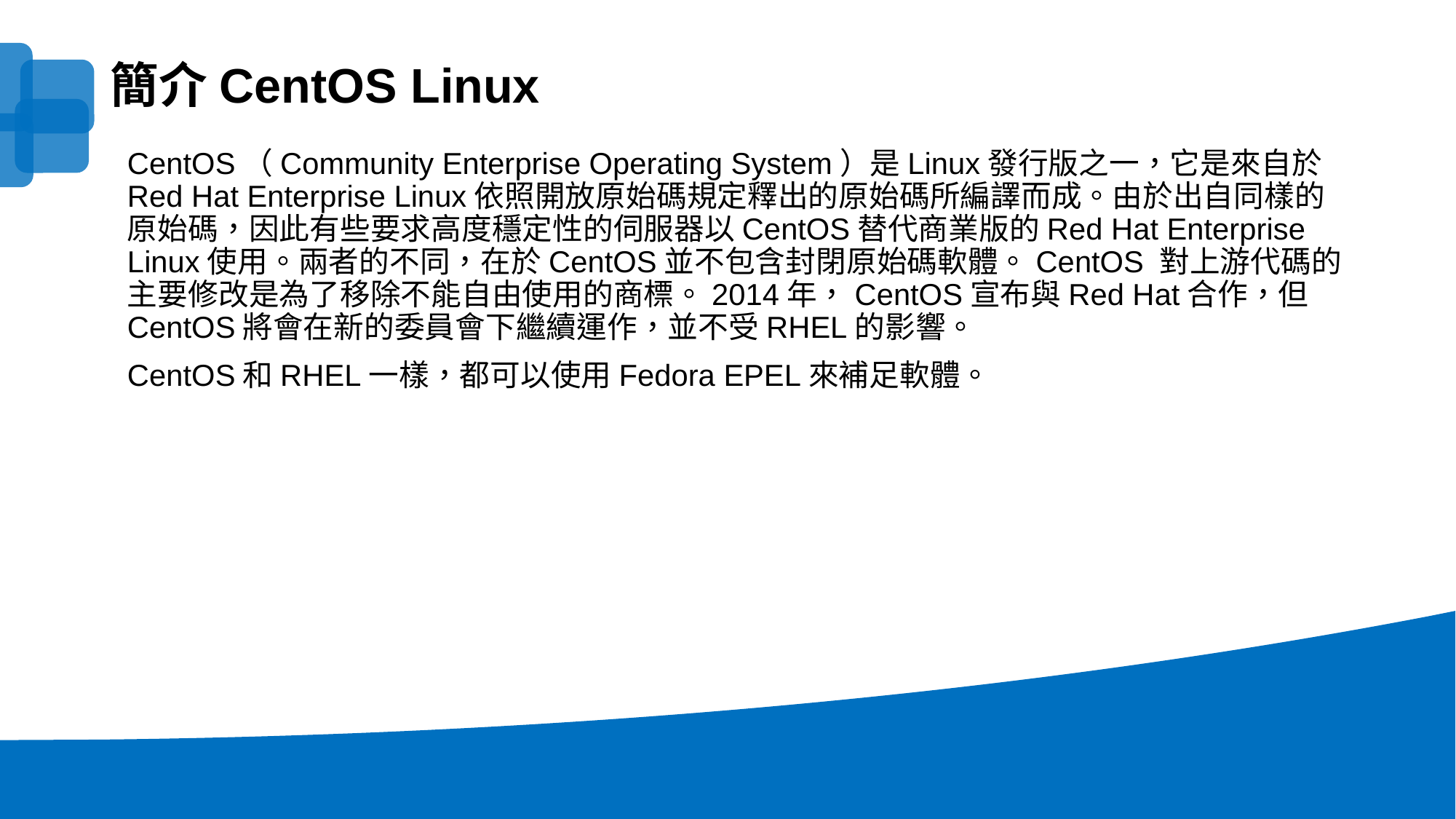

簡介CentOS Linux
CentOS（Community Enterprise Operating System）是Linux發行版之一，它是來自於Red Hat Enterprise Linux依照開放原始碼規定釋出的原始碼所編譯而成。由於出自同樣的原始碼，因此有些要求高度穩定性的伺服器以CentOS替代商業版的Red Hat Enterprise Linux使用。兩者的不同，在於CentOS並不包含封閉原始碼軟體。CentOS 對上游代碼的主要修改是為了移除不能自由使用的商標。2014年，CentOS宣布與Red Hat合作，但CentOS將會在新的委員會下繼續運作，並不受RHEL的影響。
CentOS和RHEL一樣，都可以使用Fedora EPEL來補足軟體。